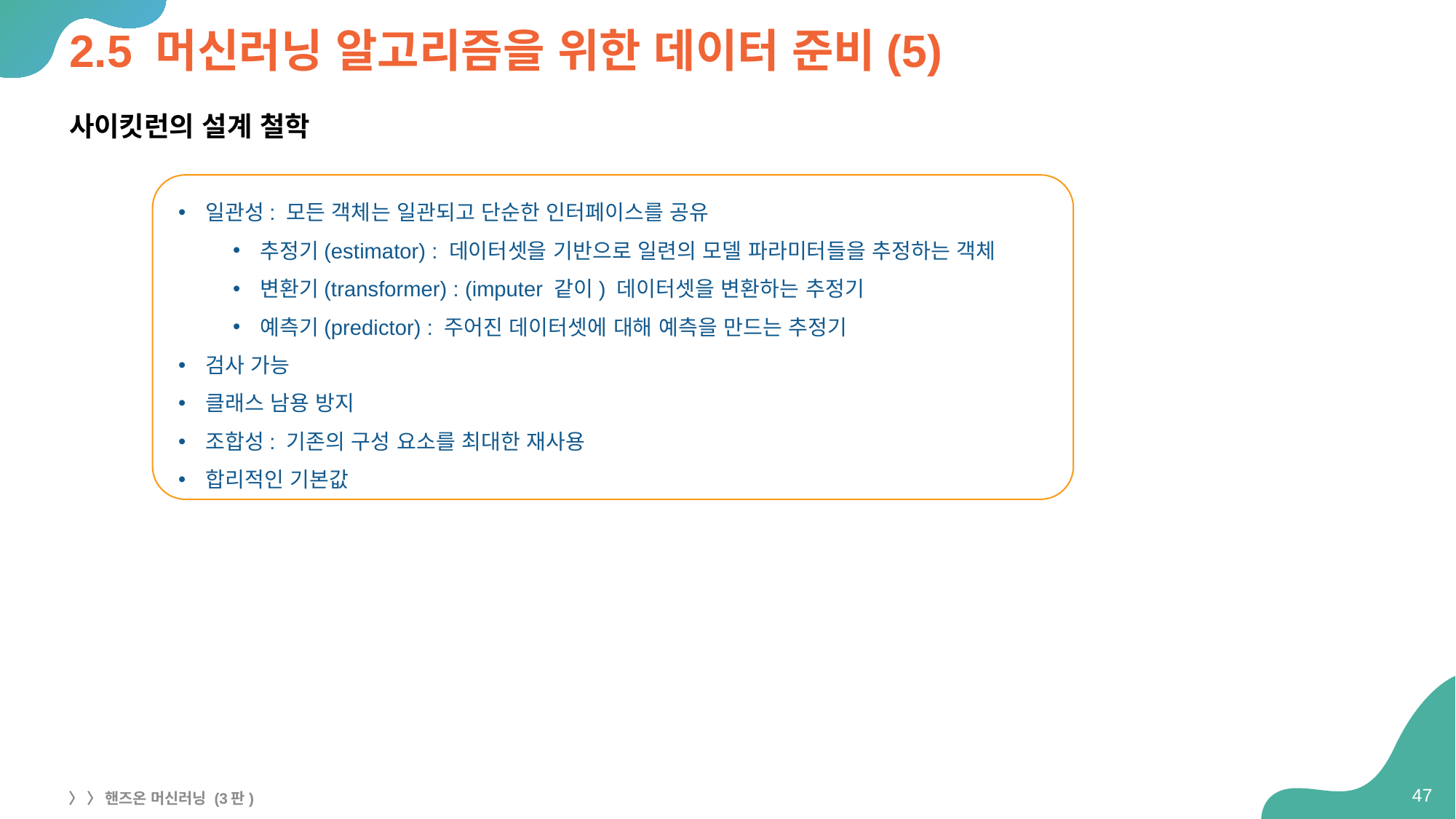

# 2.5 머신러닝 알고리즘을 위한 데이터 준비(5)
사이킷런의 설계 철학

일관성: 모든 객체는 일관되고 단순한 인터페이스를 공유
추정기(estimator) : 데이터셋을 기반으로 일련의 모델 파라미터들을 추정하는 객체
변환기(transformer) : (imputer 같이) 데이터셋을 변환하는 추정기
예측기(predictor) : 주어진 데이터셋에 대해 예측을 만드는 추정기
검사 가능
클래스 남용 방지
조합성: 기존의 구성 요소를 최대한 재사용
합리적인 기본값

47
〉 〉 핸즈온 머신러닝 (3판)